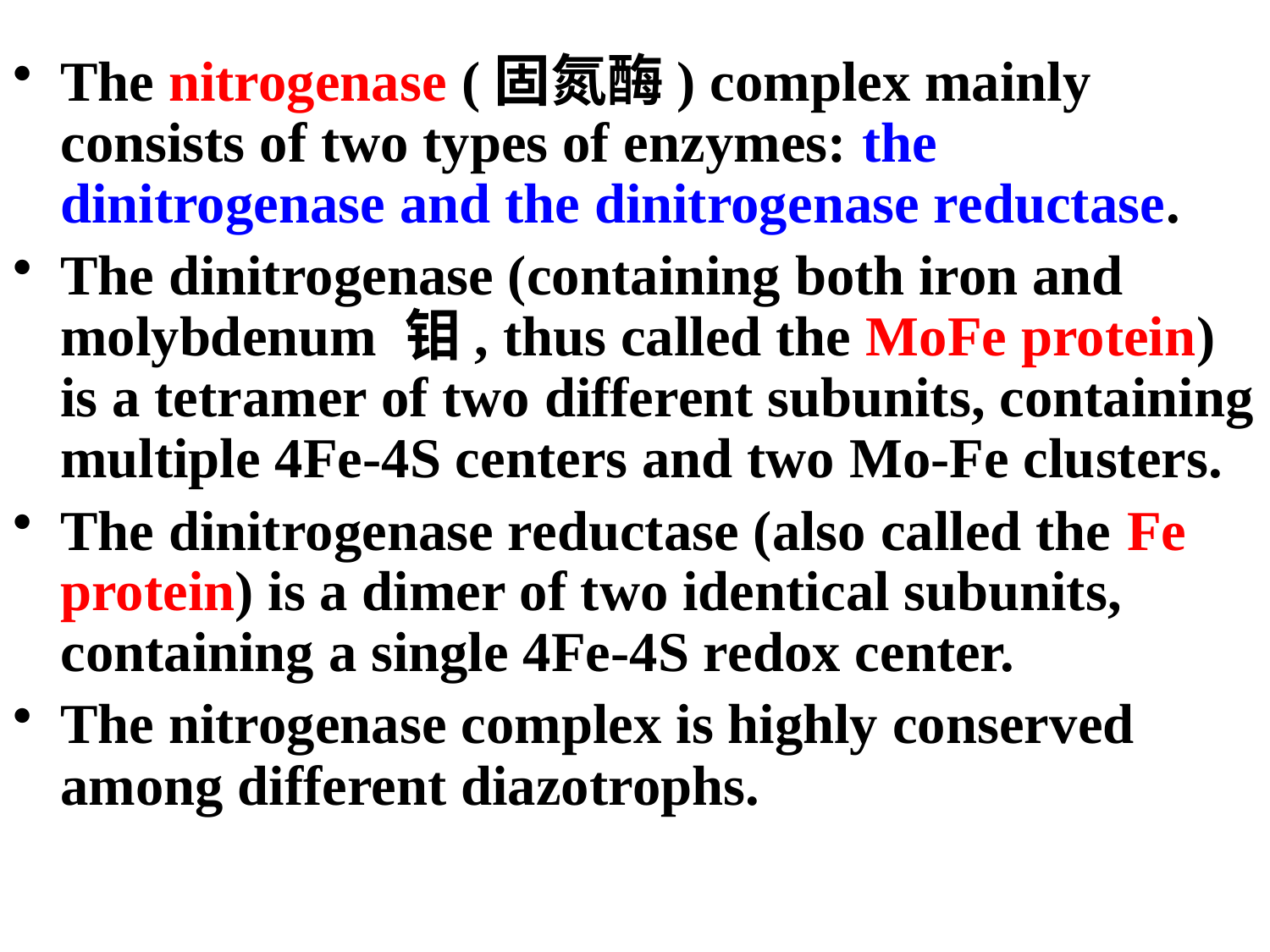

The nitrogenase (固氮酶) complex mainly consists of two types of enzymes: the dinitrogenase and the dinitrogenase reductase.
The dinitrogenase (containing both iron and molybdenum 钼, thus called the MoFe protein) is a tetramer of two different subunits, containing multiple 4Fe-4S centers and two Mo-Fe clusters.
The dinitrogenase reductase (also called the Fe protein) is a dimer of two identical subunits, containing a single 4Fe-4S redox center.
The nitrogenase complex is highly conserved among different diazotrophs.